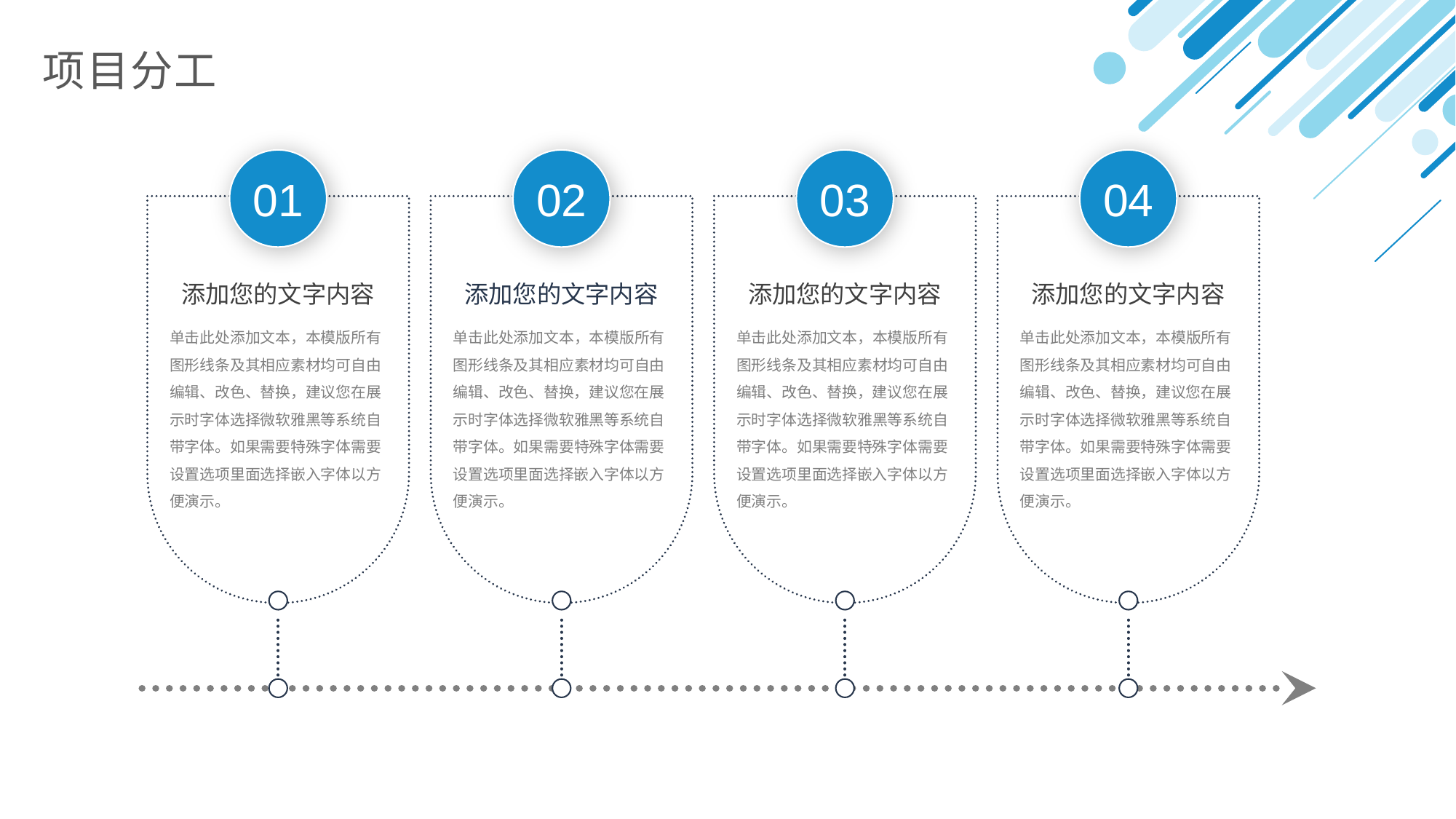

项目分工

01

添加您的文字内容
单击此处添加文本，本模版所有图形线条及其相应素材均可自由编辑、改色、替换，建议您在展示时字体选择微软雅黑等系统自带字体。如果需要特殊字体需要设置选项里面选择嵌入字体以方便演示。

02

添加您的文字内容
单击此处添加文本，本模版所有图形线条及其相应素材均可自由编辑、改色、替换，建议您在展示时字体选择微软雅黑等系统自带字体。如果需要特殊字体需要设置选项里面选择嵌入字体以方便演示。

03

添加您的文字内容
单击此处添加文本，本模版所有图形线条及其相应素材均可自由编辑、改色、替换，建议您在展示时字体选择微软雅黑等系统自带字体。如果需要特殊字体需要设置选项里面选择嵌入字体以方便演示。

04

添加您的文字内容
单击此处添加文本，本模版所有图形线条及其相应素材均可自由编辑、改色、替换，建议您在展示时字体选择微软雅黑等系统自带字体。如果需要特殊字体需要设置选项里面选择嵌入字体以方便演示。